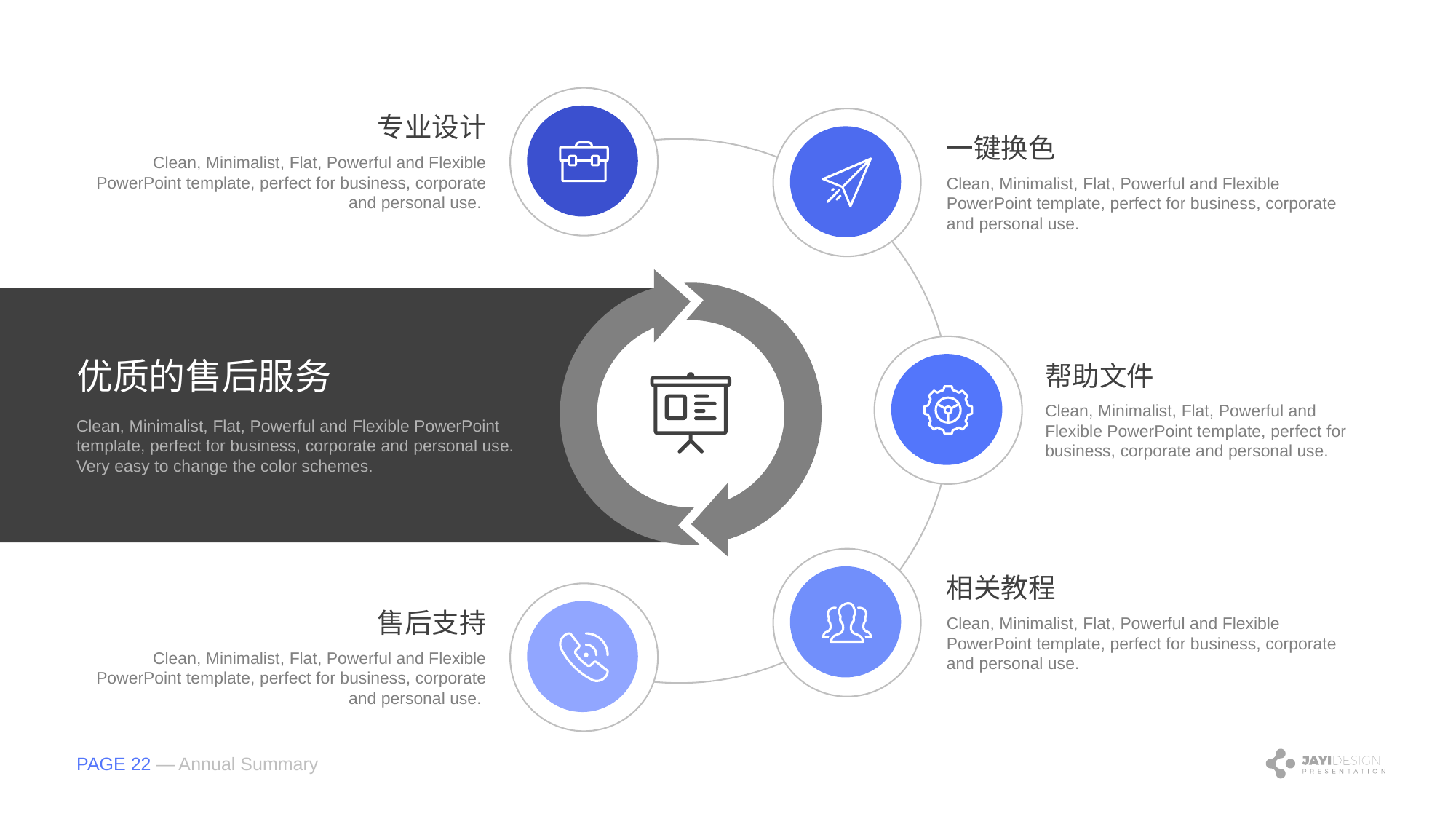

专业设计
Clean, Minimalist, Flat, Powerful and Flexible PowerPoint template, perfect for business, corporate and personal use.

一键换色
Clean, Minimalist, Flat, Powerful and Flexible PowerPoint template, perfect for business, corporate and personal use.

e7d195523061f1c0cef09ac28eaae964ec9988a5cce77c8b8C1E4685C6E6B40CD7615480512384A61EE159C6FE0045D14B61E85D0A95589D558B81FFC809322ACC20DC2254D928200A3EA0841B8B1814961BE795024DFDEF45878460D5EEC04B3DB4C246007153409DEDE37CA726A66AF19B77CE744E11CADCFB09B3408DEC1F688348922E38CCEE

优质的售后服务
Clean, Minimalist, Flat, Powerful and Flexible PowerPoint template, perfect for business, corporate and personal use. Very easy to change the color schemes.
帮助文件
Clean, Minimalist, Flat, Powerful and Flexible PowerPoint template, perfect for business, corporate and personal use.

相关教程
Clean, Minimalist, Flat, Powerful and Flexible PowerPoint template, perfect for business, corporate and personal use.

售后支持
Clean, Minimalist, Flat, Powerful and Flexible PowerPoint template, perfect for business, corporate and personal use.